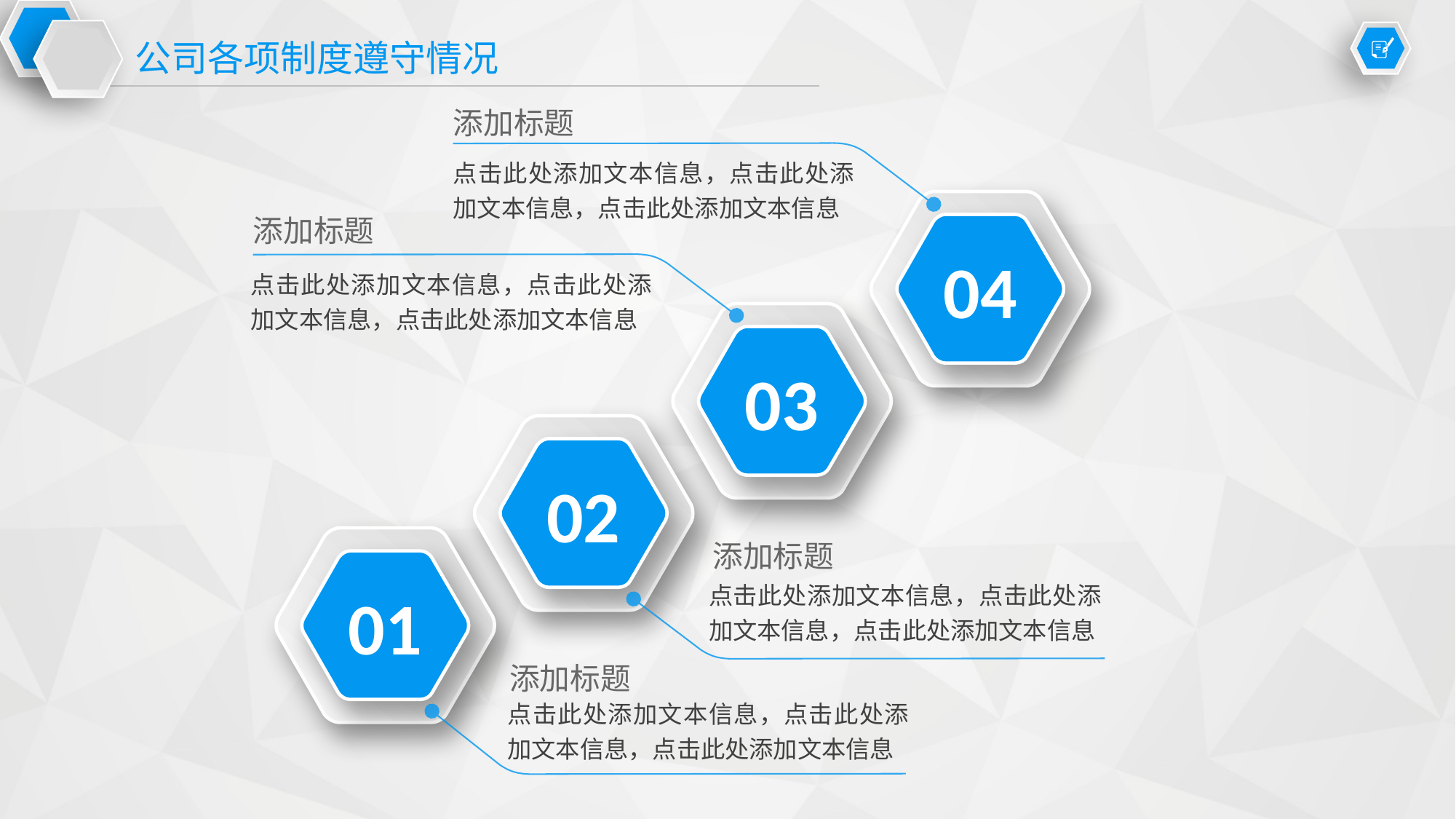

公司各项制度遵守情况

添加标题
点击此处添加文本信息，点击此处添加文本信息，点击此处添加文本信息

添加标题
04
点击此处添加文本信息，点击此处添加文本信息，点击此处添加文本信息

03

02

添加标题
点击此处添加文本信息，点击此处添加文本信息，点击此处添加文本信息
01
添加标题
点击此处添加文本信息，点击此处添加文本信息，点击此处添加文本信息